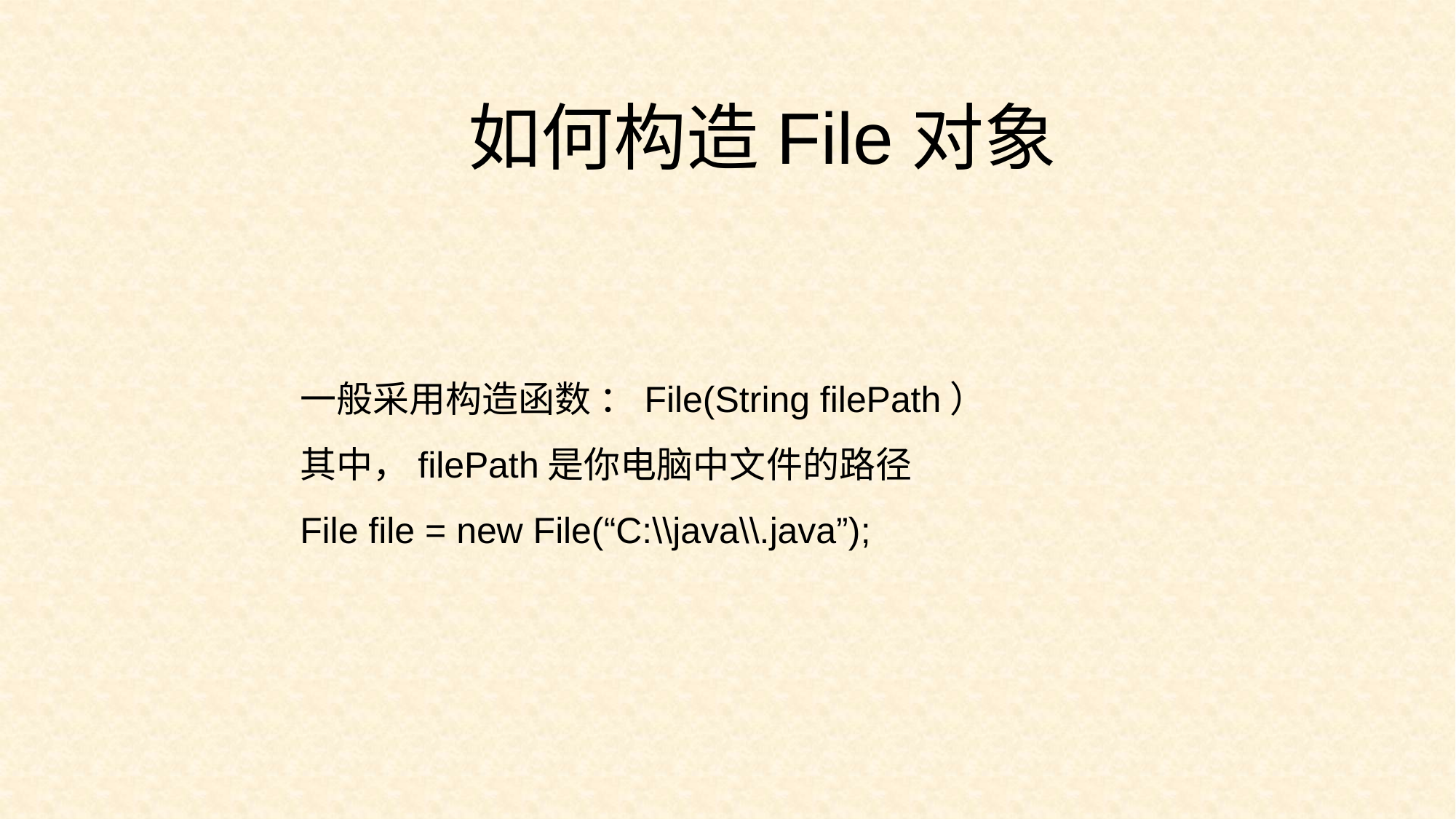

如何构造File对象
一般采用构造函数 ：File(String filePath）
其中，filePath是你电脑中文件的路径
File file = new File(“C:\\java\\.java”);